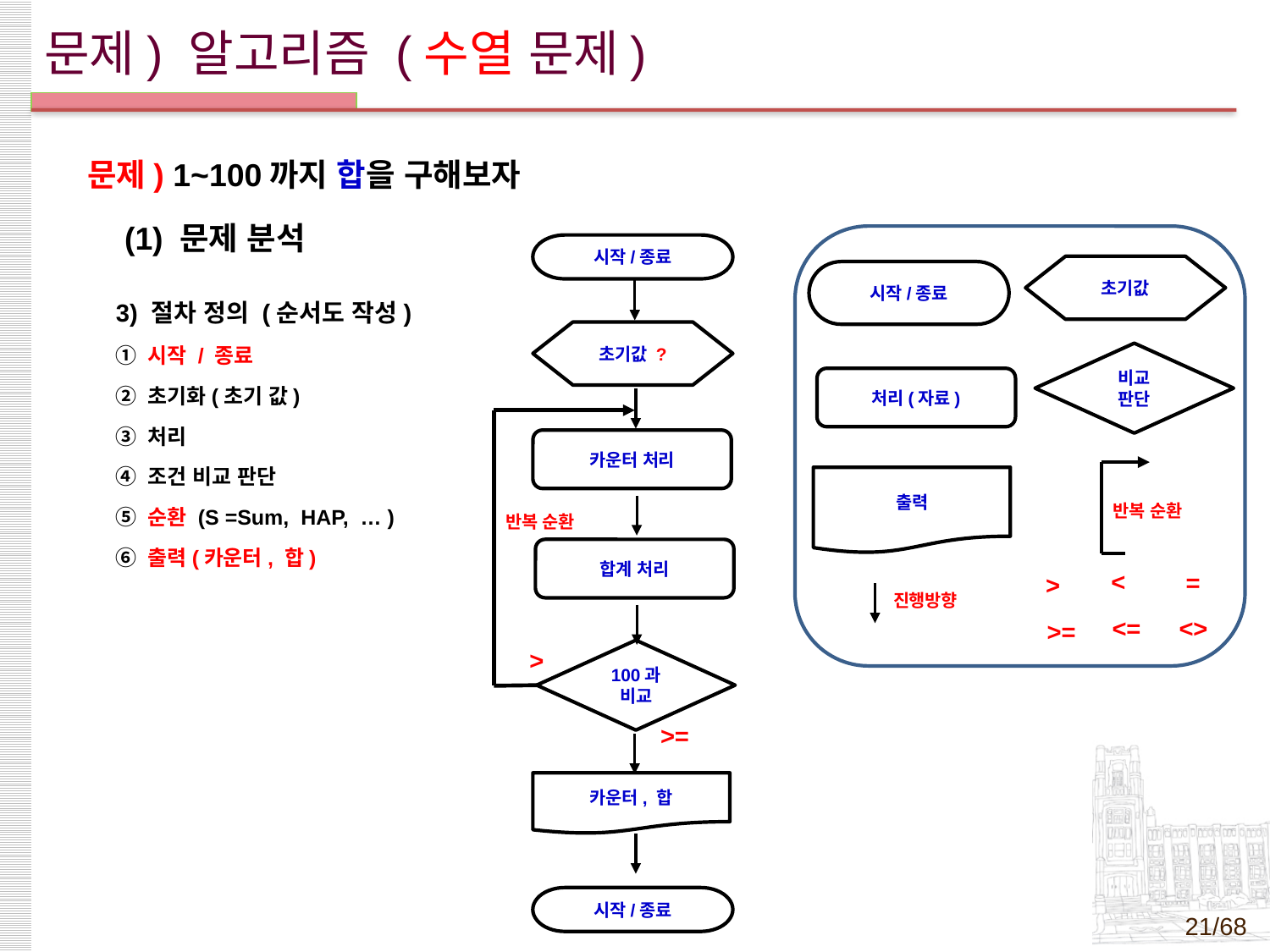

# 문제) 알고리즘 (수열 문제)
    문제) 1~100까지 합을 구해보자
         (1) 문제 분석

시작/종료
초기값
시작/종료
3) 절차 정의 (순서도 작성)
① 시작 / 종료
② 초기화(초기 값)
③ 처리
④ 조건 비교 판단
⑤ 순환 (S =Sum,  HAP,  … )
⑥ 출력(카운터, 합)
초기값 ?
비교
판단
처리(자료)
반복 순환
카운터 처리
반복 순환
출력
합계 처리
<
=
>
진행방향
<=
<>
>=
>
100과
비교
>=
카운터, 합
시작/종료